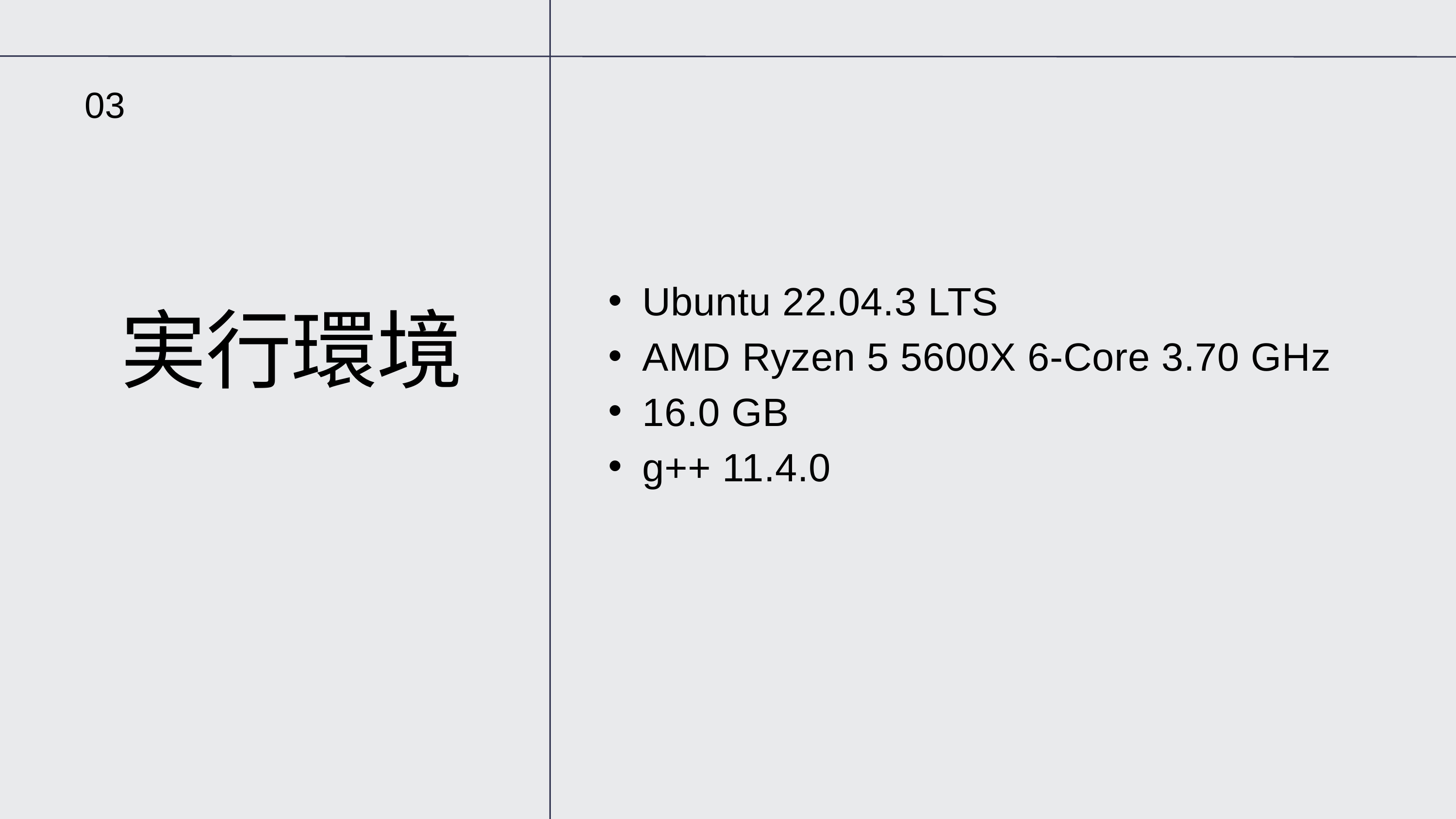

03
Ubuntu 22.04.3 LTS
AMD Ryzen 5 5600X 6-Core 3.70 GHz
16.0 GB
g++ 11.4.0
実行環境